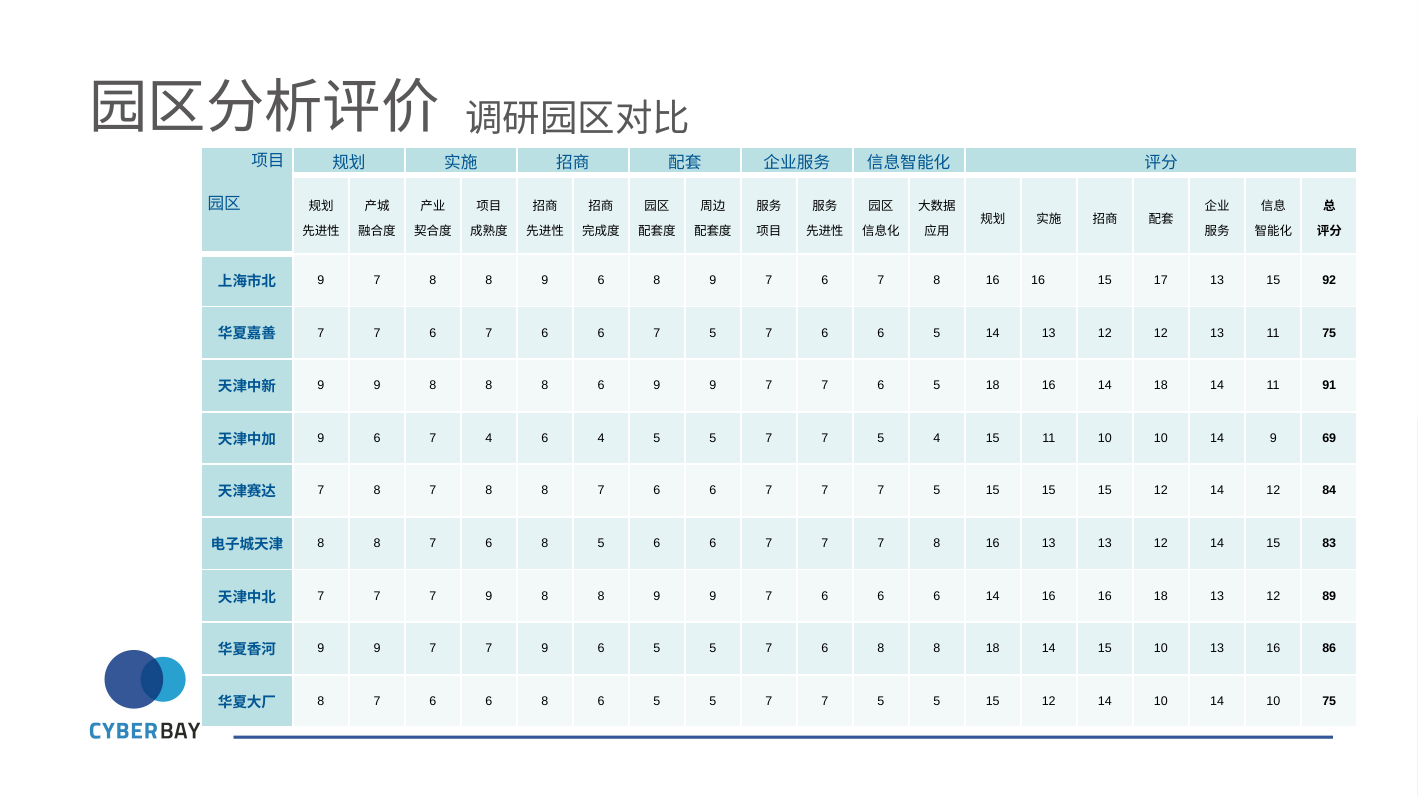

园区分析评价
调研园区对比
| 项目   园区 | 规划 |  | 实施 |  | 招商 |  | 配套 |  | 企业服务 |  | 信息智能化 |  | 评分 |  |  |  |  |  |  |
| --- | --- | --- | --- | --- | --- | --- | --- | --- | --- | --- | --- | --- | --- | --- | --- | --- | --- | --- | --- |
|  | 规划 先进性 | 产城 融合度 | 产业 契合度 | 项目 成熟度 | 招商 先进性 | 招商 完成度 | 园区 配套度 | 周边 配套度 | 服务 项目 | 服务 先进性 | 园区 信息化 | 大数据 应用 | 规划 | 实施 | 招商 | 配套 | 企业 服务 | 信息 智能化 | 总 评分 |
| 上海市北 | 9 | 7 | 8 | 8 | 9 | 6 | 8 | 9 | 7 | 6 | 7 | 8 | 16 | 16 | 15 | 17 | 13 | 15 | 92 |
| 华夏嘉善 | 7 | 7 | 6 | 7 | 6 | 6 | 7 | 5 | 7 | 6 | 6 | 5 | 14 | 13 | 12 | 12 | 13 | 11 | 75 |
| 天津中新 | 9 | 9 | 8 | 8 | 8 | 6 | 9 | 9 | 7 | 7 | 6 | 5 | 18 | 16 | 14 | 18 | 14 | 11 | 91 |
| 天津中加 | 9 | 6 | 7 | 4 | 6 | 4 | 5 | 5 | 7 | 7 | 5 | 4 | 15 | 11 | 10 | 10 | 14 | 9 | 69 |
| 天津赛达 | 7 | 8 | 7 | 8 | 8 | 7 | 6 | 6 | 7 | 7 | 7 | 5 | 15 | 15 | 15 | 12 | 14 | 12 | 84 |
| 电子城天津 | 8 | 8 | 7 | 6 | 8 | 5 | 6 | 6 | 7 | 7 | 7 | 8 | 16 | 13 | 13 | 12 | 14 | 15 | 83 |
| 天津中北 | 7 | 7 | 7 | 9 | 8 | 8 | 9 | 9 | 7 | 6 | 6 | 6 | 14 | 16 | 16 | 18 | 13 | 12 | 89 |
| 华夏香河 | 9 | 9 | 7 | 7 | 9 | 6 | 5 | 5 | 7 | 6 | 8 | 8 | 18 | 14 | 15 | 10 | 13 | 16 | 86 |
| 华夏大厂 | 8 | 7 | 6 | 6 | 8 | 6 | 5 | 5 | 7 | 7 | 5 | 5 | 15 | 12 | 14 | 10 | 14 | 10 | 75 |